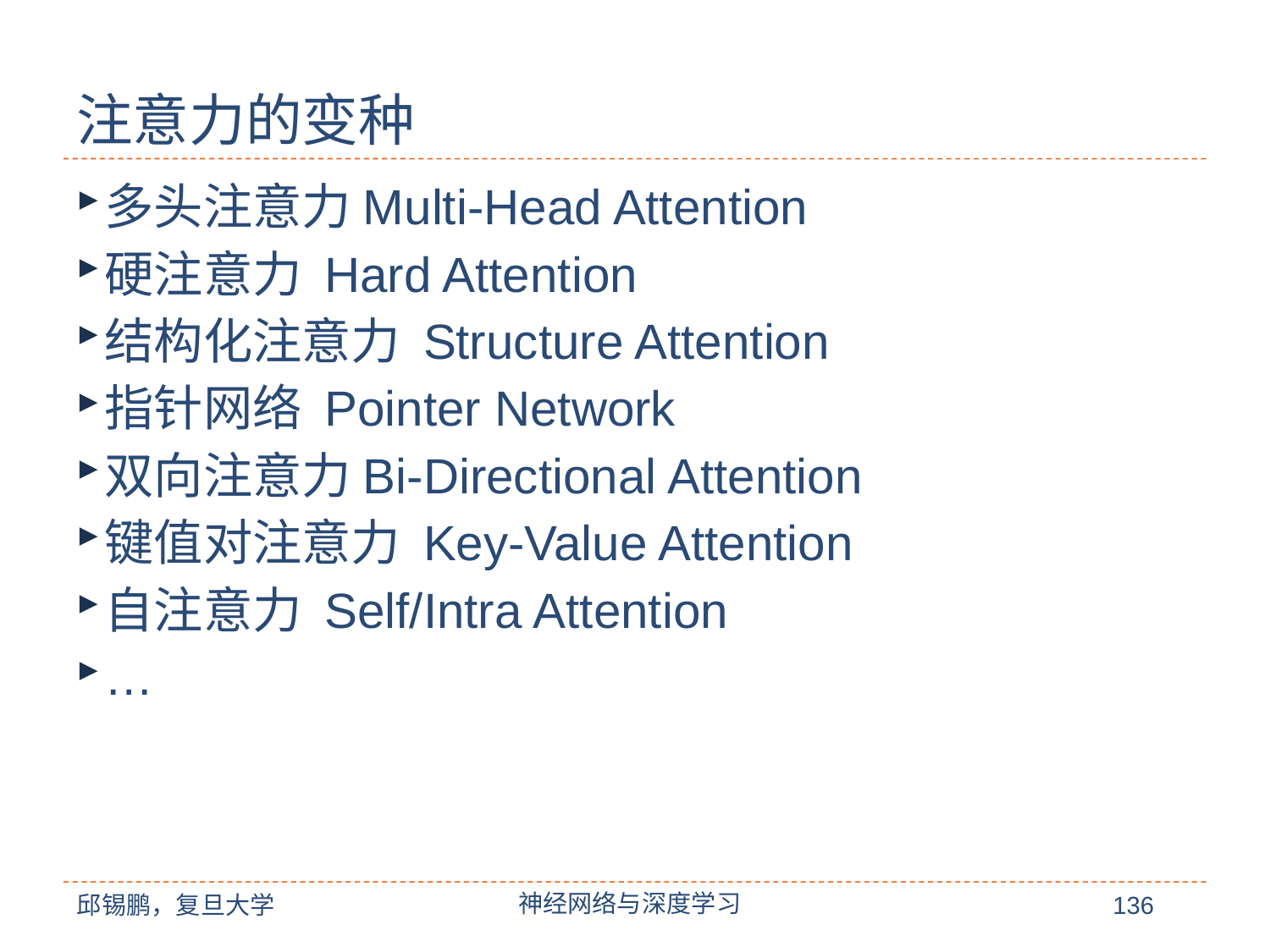

# 注意力的变种
多头注意力Multi-Head Attention
硬注意力 Hard Attention
结构化注意力 Structure Attention
指针网络 Pointer Network
双向注意力Bi-Directional Attention
键值对注意力 Key-Value Attention
自注意力 Self/Intra Attention
…